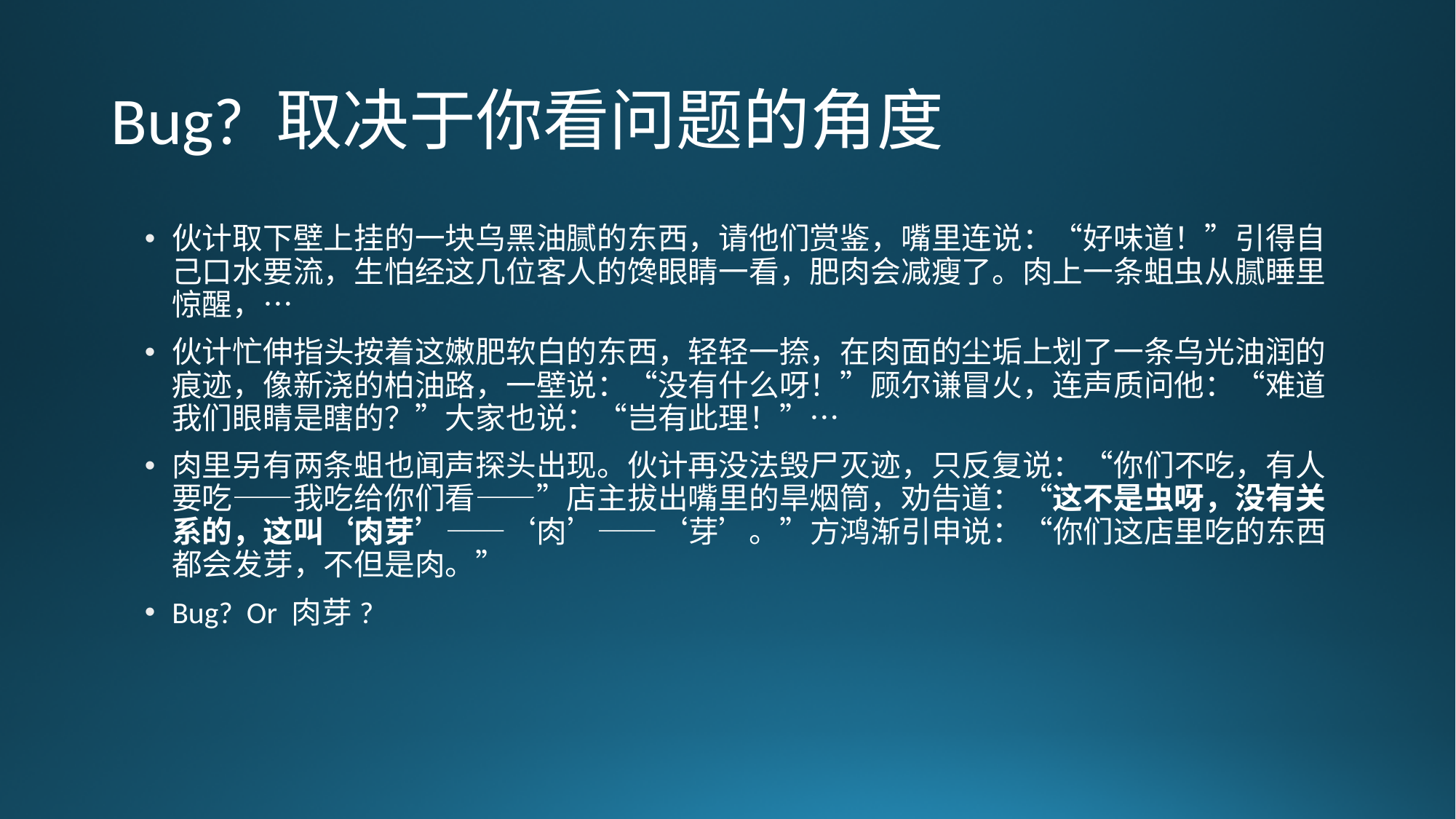

# Bug? 取决于你看问题的角度
伙计取下壁上挂的一块乌黑油腻的东西，请他们赏鉴，嘴里连说：“好味道！”引得自己口水要流，生怕经这几位客人的馋眼睛一看，肥肉会减瘦了。肉上一条蛆虫从腻睡里惊醒，…
伙计忙伸指头按着这嫩肥软白的东西，轻轻一捺，在肉面的尘垢上划了一条乌光油润的痕迹，像新浇的柏油路，一壁说：“没有什么呀！”顾尔谦冒火，连声质问他：“难道我们眼睛是瞎的？”大家也说：“岂有此理！”…
肉里另有两条蛆也闻声探头出现。伙计再没法毁尸灭迹，只反复说：“你们不吃，有人要吃——我吃给你们看——”店主拔出嘴里的旱烟筒，劝告道：“这不是虫呀，没有关系的，这叫‘肉芽’——‘肉’——‘芽’。”方鸿渐引申说：“你们这店里吃的东西都会发芽，不但是肉。”
Bug?  Or 肉芽?